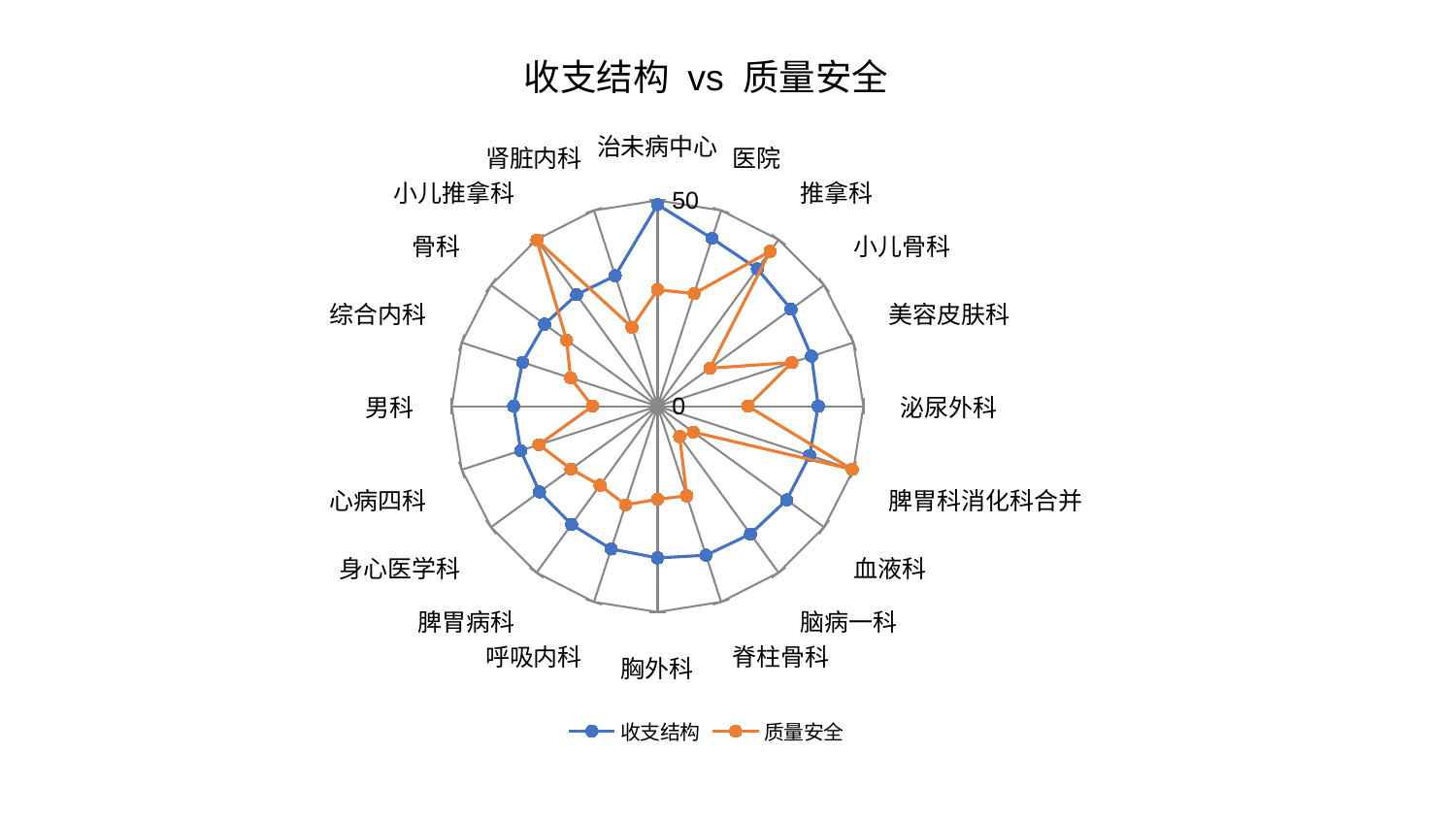

### Chart: 收支结构 vs 质量安全

| Category | 收支结构 | 质量安全 |
|---|---|---|
| 治未病中心 | 48.97577464386534 | 28.272336121830488 |
| 医院 | 42.84916196092142 | 28.773056141174816 |
| 推拿科 | 41.24934961660986 | 46.50096673202394 |
| 小儿骨科 | 40.0761039676255 | 15.719842696285388 |
| 美容皮肤科 | 39.32616591950024 | 34.30440827258683 |
| 泌尿外科 | 39.028159552746814 | 21.971376698045294 |
| 脾胃科消化科合并 | 38.83910767451854 | 49.698721659665964 |
| 血液科 | 38.78052766967154 | 10.720001509887249 |
| 脑病一科 | 38.39431663377512 | 9.129649370794475 |
| 脊柱骨科 | 38.073513537901746 | 22.887455419949703 |
| 胸外科 | 36.861950993216155 | 22.61425289716849 |
| 呼吸内科 | 36.47449805972622 | 25.208468051690442 |
| 脾胃病科 | 35.53712544879771 | 23.765207567400488 |
| 身心医学科 | 35.4384050722568 | 25.99735936062941 |
| 心病四科 | 34.94881936423559 | 30.295325893669524 |
| 男科 | 34.941255134172266 | 15.827405754216695 |
| 综合内科 | 34.493284723635774 | 22.21282538779274 |
| 骨科 | 33.9086971154255 | 27.302694196758797 |
| 小儿推拿科 | 33.477094735762755 | 49.85620822756752 |
| 肾脏内科 | 33.31795207470715 | 20.16978951492687 |
60